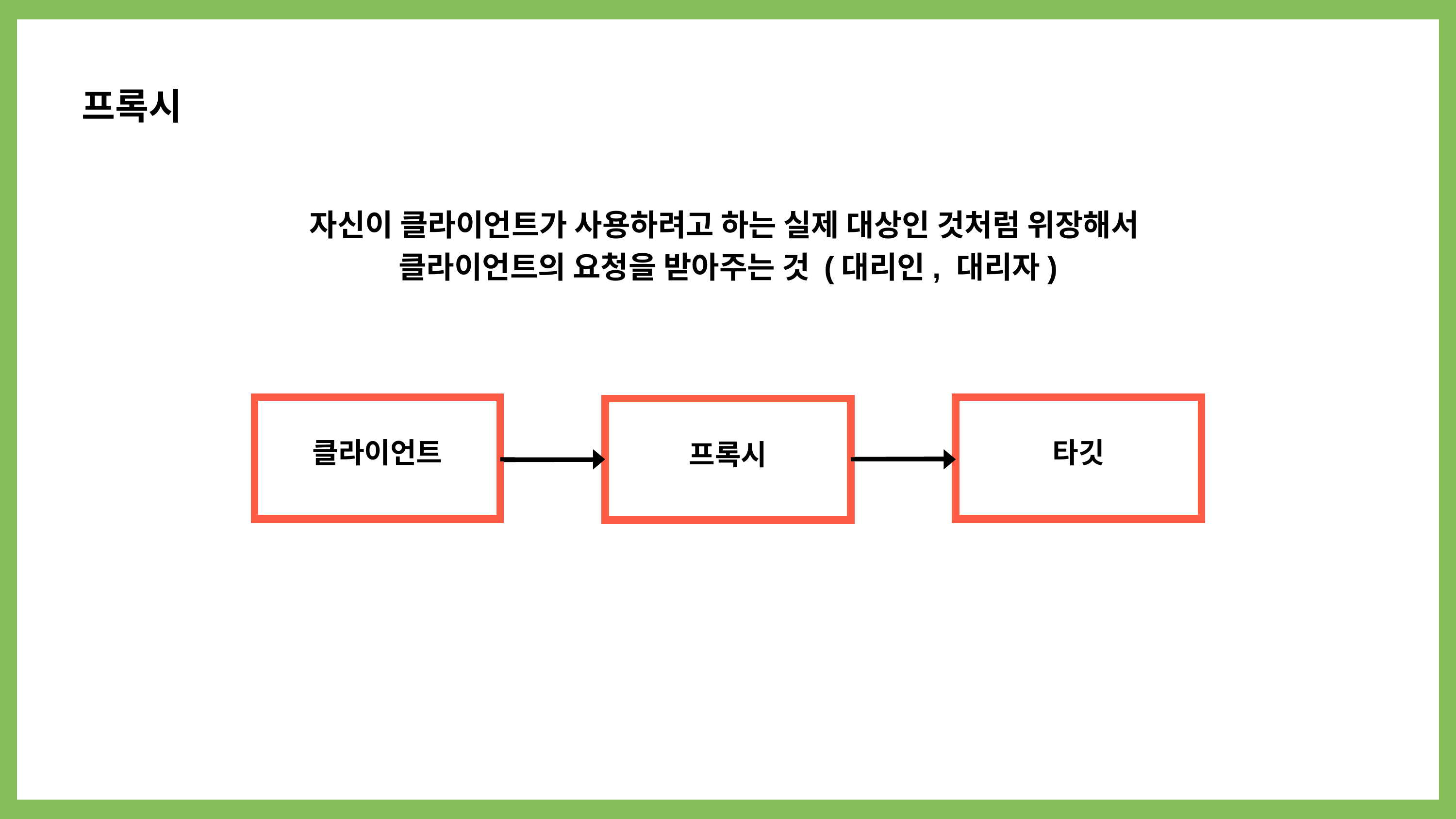

프록시
자신이 클라이언트가 사용하려고 하는 실제 대상인 것처럼 위장해서
클라이언트의 요청을 받아주는 것 (대리인, 대리자)

클라이언트

타깃

프록시

클라이언트

타깃